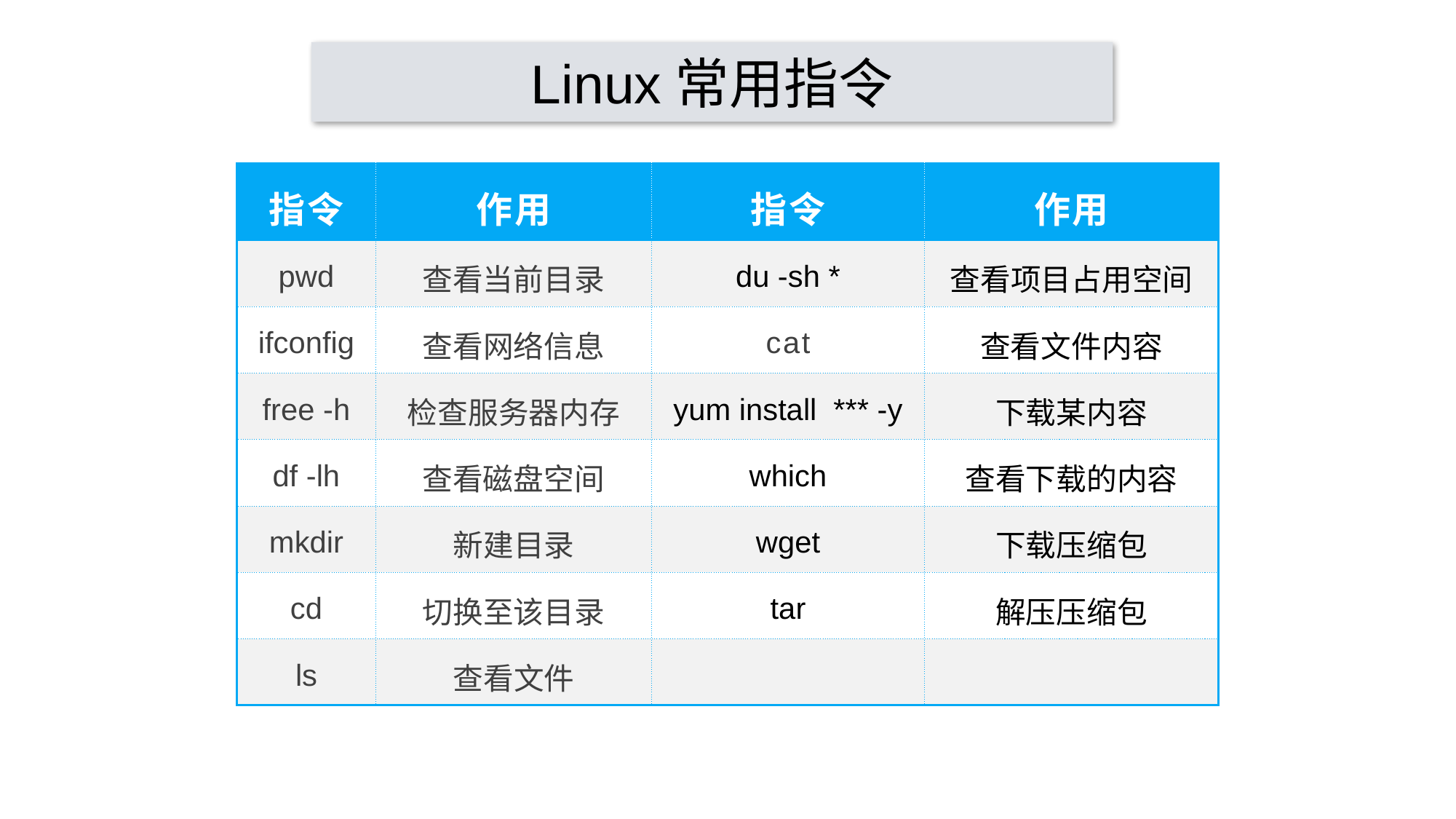

# Linux常用指令
| 指令 | 作用 | 指令 | 作用 |
| --- | --- | --- | --- |
| pwd | 查看当前目录 | du -sh \* | 查看项目占用空间 |
| ifconfig | 查看网络信息 | cat | 查看文件内容 |
| free -h | 检查服务器内存 | yum install \*\*\* -y | 下载某内容 |
| df -lh | 查看磁盘空间 | which | 查看下载的内容 |
| mkdir | 新建目录 | wget | 下载压缩包 |
| cd | 切换至该目录 | tar | 解压压缩包 |
| ls | 查看文件 |  |  |